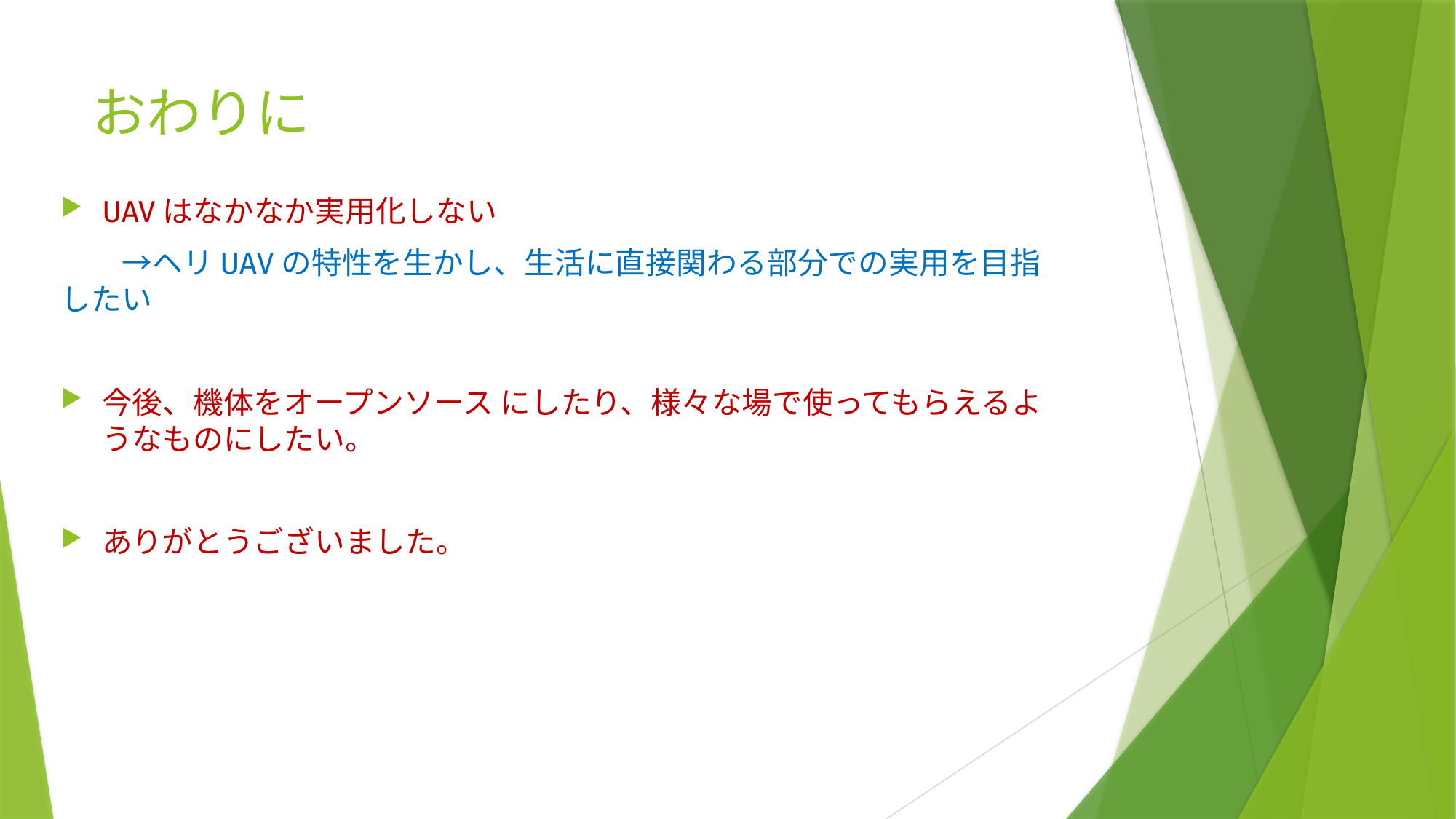

# おわりに
UAVはなかなか実用化しない
　　→ヘリUAVの特性を生かし、生活に直接関わる部分での実用を目指したい

今後、機体をオープンソース にしたり、様々な場で使ってもらえるようなものにしたい。

ありがとうございました。